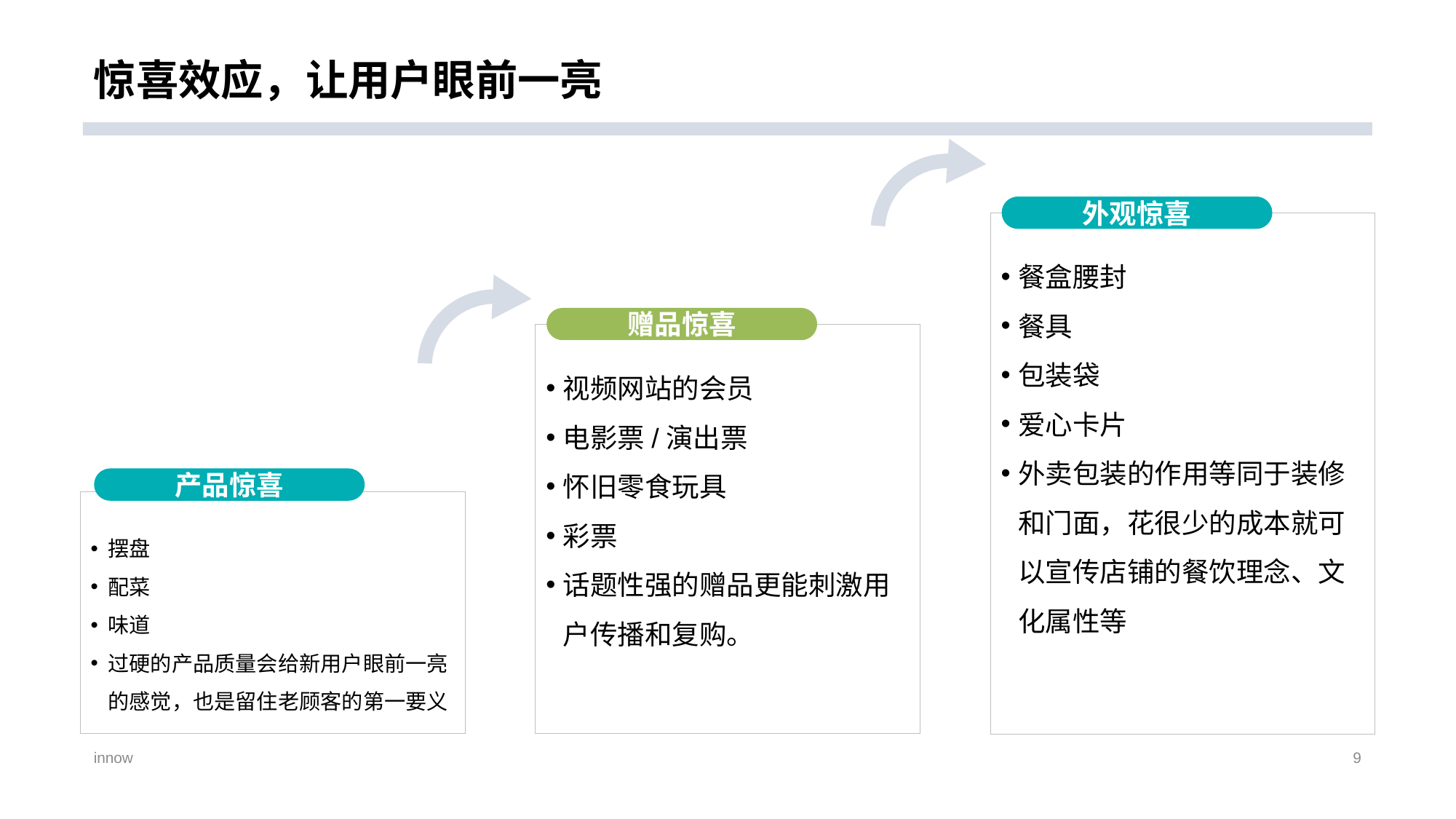

# 惊喜效应，让用户眼前一亮

外观惊喜

餐盒腰封
餐具
包装袋
爱心卡片
外卖包装的作用等同于装修和门面，花很少的成本就可以宣传店铺的餐饮理念、文化属性等

赠品惊喜

视频网站的会员
电影票/演出票
怀旧零食玩具
彩票
话题性强的赠品更能刺激用户传播和复购。
产品惊喜

摆盘
配菜
味道
过硬的产品质量会给新用户眼前一亮的感觉，也是留住老顾客的第一要义
innow
9